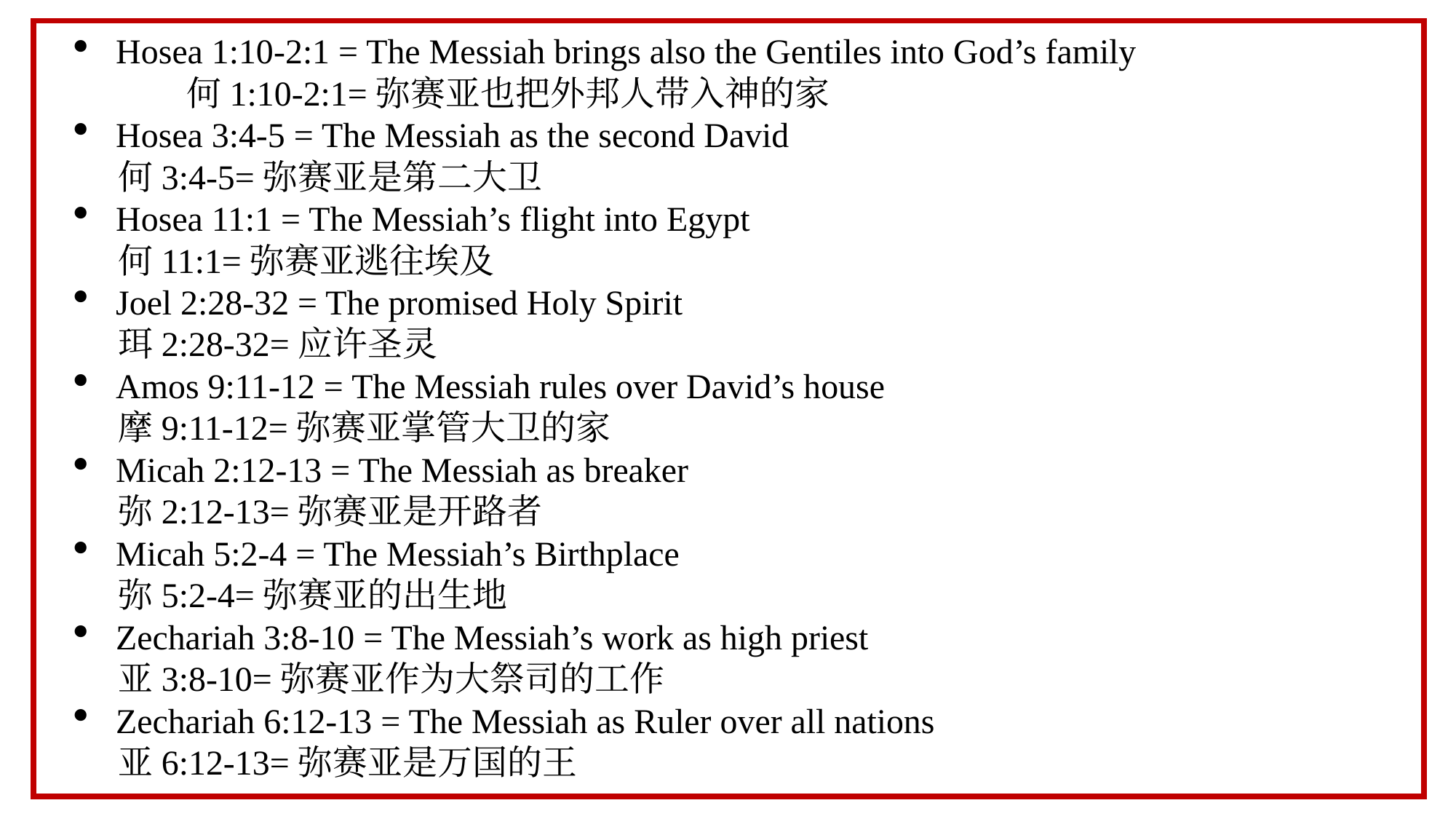

Hosea 1:10-2:1 = The Messiah brings also the Gentiles into God’s family
		    何1:10-2:1=弥赛亚也把外邦人带入神的家
Hosea 3:4-5 = The Messiah as the second David
    何3:4-5=弥赛亚是第二大卫
Hosea 11:1 = The Messiah’s flight into Egypt
    何11:1=弥赛亚逃往埃及
Joel 2:28-32 = The promised Holy Spirit
    珥2:28-32=应许圣灵
Amos 9:11-12 = The Messiah rules over David’s house
    摩9:11-12=弥赛亚掌管大卫的家
Micah 2:12-13 = The Messiah as breaker
    弥2:12-13=弥赛亚是开路者
Micah 5:2-4 = The Messiah’s Birthplace
    弥5:2-4=弥赛亚的出生地
Zechariah 3:8-10 = The Messiah’s work as high priest
    亚3:8-10=弥赛亚作为大祭司的工作
Zechariah 6:12-13 = The Messiah as Ruler over all nations
    亚6:12-13=弥赛亚是万国的王